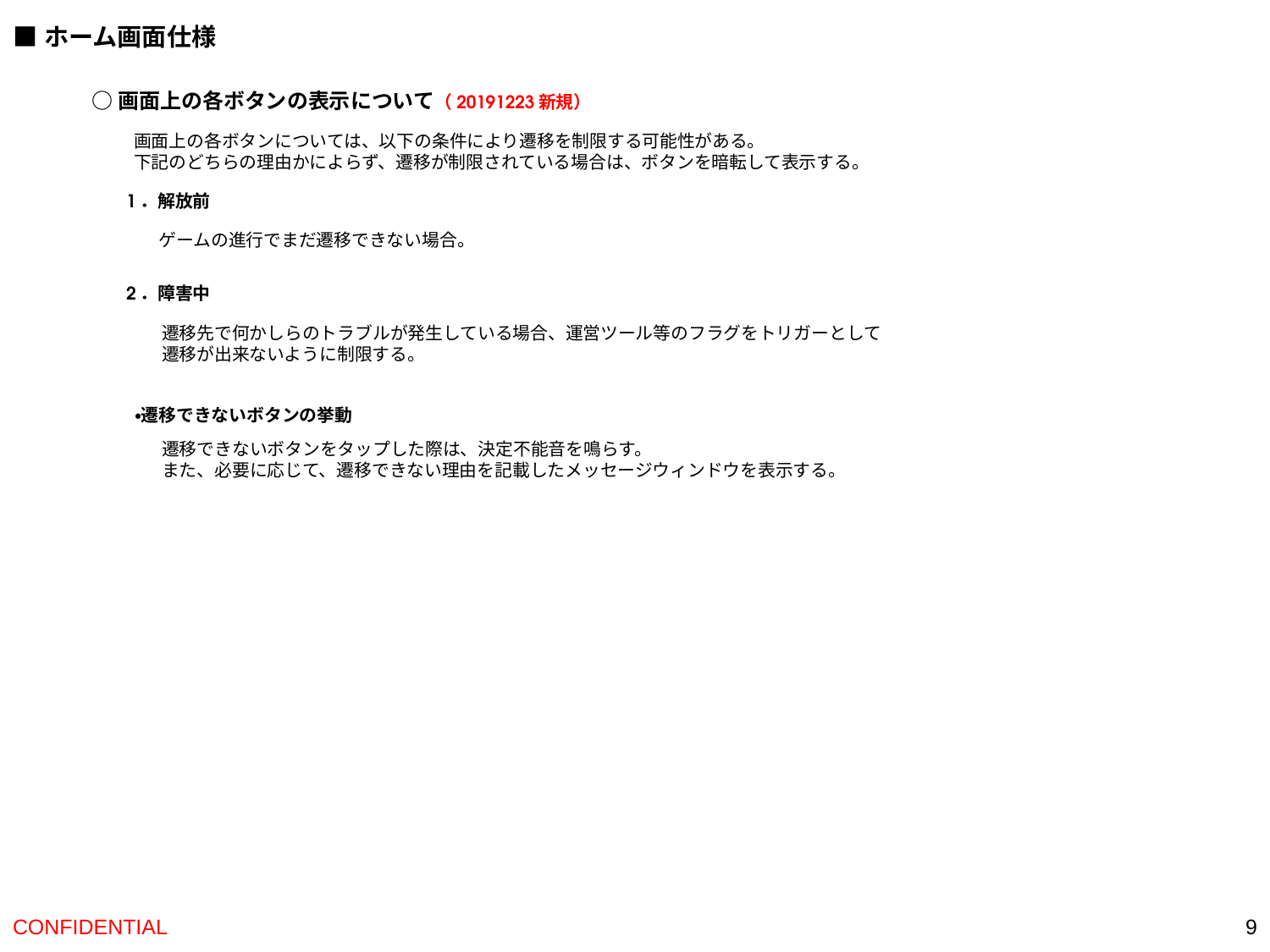

■ホーム画面仕様
○画面上の各ボタンの表示について（20191223新規）
画面上の各ボタンについては、以下の条件により遷移を制限する可能性がある。
下記のどちらの理由かによらず、遷移が制限されている場合は、ボタンを暗転して表示する。
1．解放前
ゲームの進行でまだ遷移できない場合。
2．障害中
遷移先で何かしらのトラブルが発生している場合、運営ツール等のフラグをトリガーとして
遷移が出来ないように制限する。
・遷移できないボタンの挙動
遷移できないボタンをタップした際は、決定不能音を鳴らす。
また、必要に応じて、遷移できない理由を記載したメッセージウィンドウを表示する。
9
CONFIDENTIAL